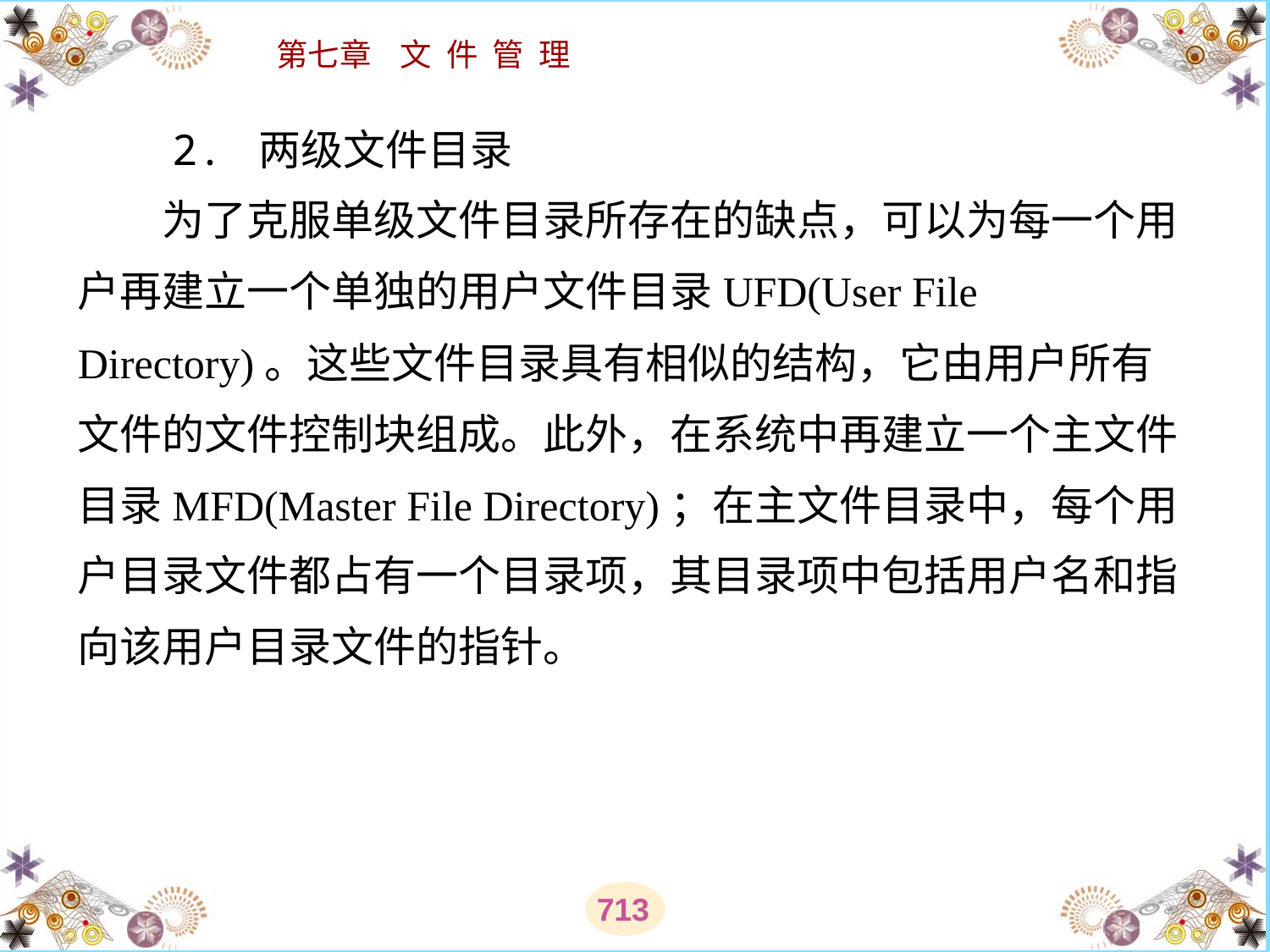

# 2. 两级文件目录 　　为了克服单级文件目录所存在的缺点，可以为每一个用户再建立一个单独的用户文件目录UFD(User File Directory)。这些文件目录具有相似的结构，它由用户所有文件的文件控制块组成。此外，在系统中再建立一个主文件目录MFD(Master File Directory)；在主文件目录中，每个用户目录文件都占有一个目录项，其目录项中包括用户名和指向该用户目录文件的指针。